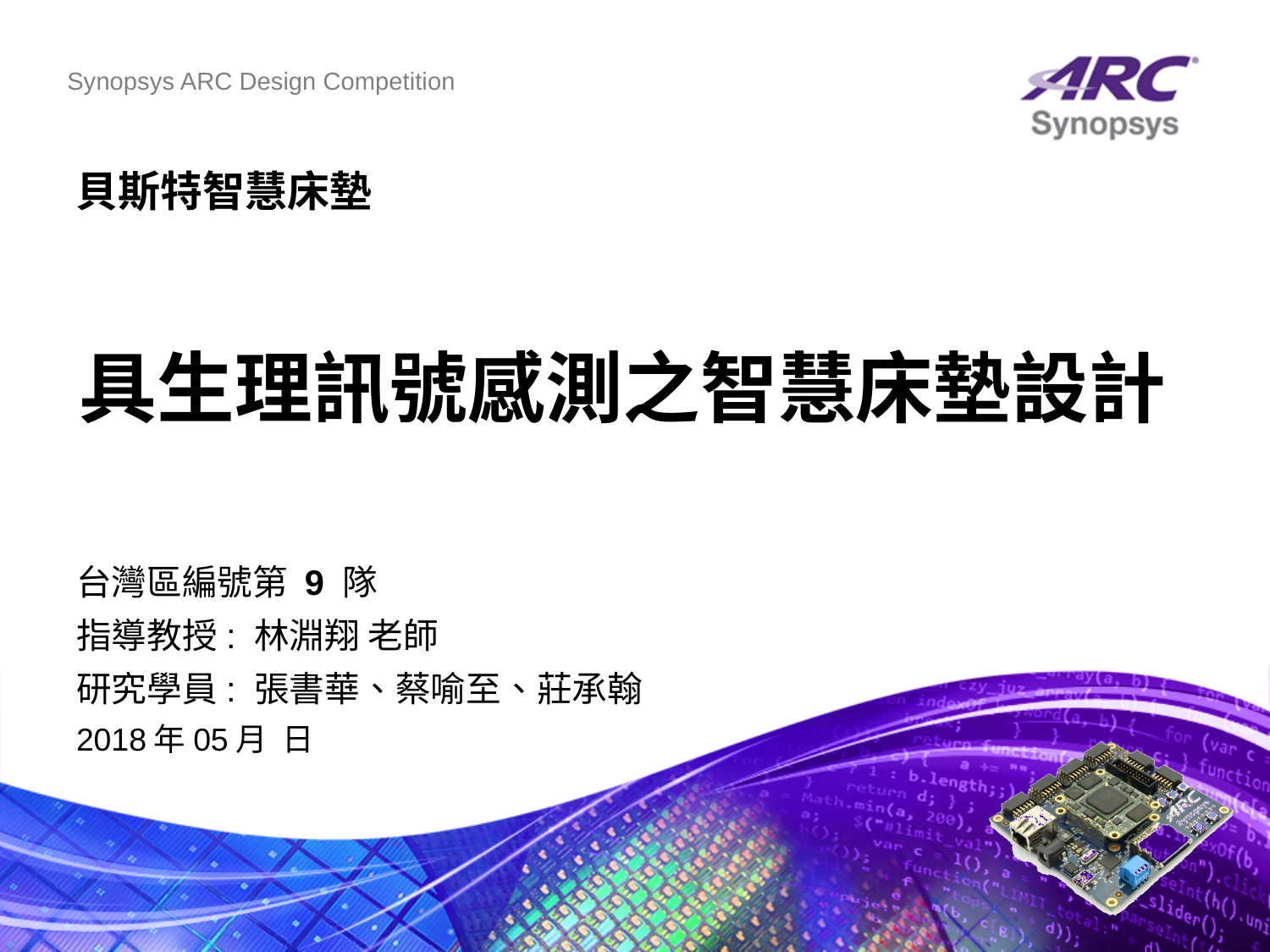

貝斯特智慧床墊
# 具生理訊號感測之智慧床墊設計
台灣區編號第 9 隊
指導教授: 林淵翔 老師
研究學員: 張書華、蔡喻至、莊承翰
2018年05月  日